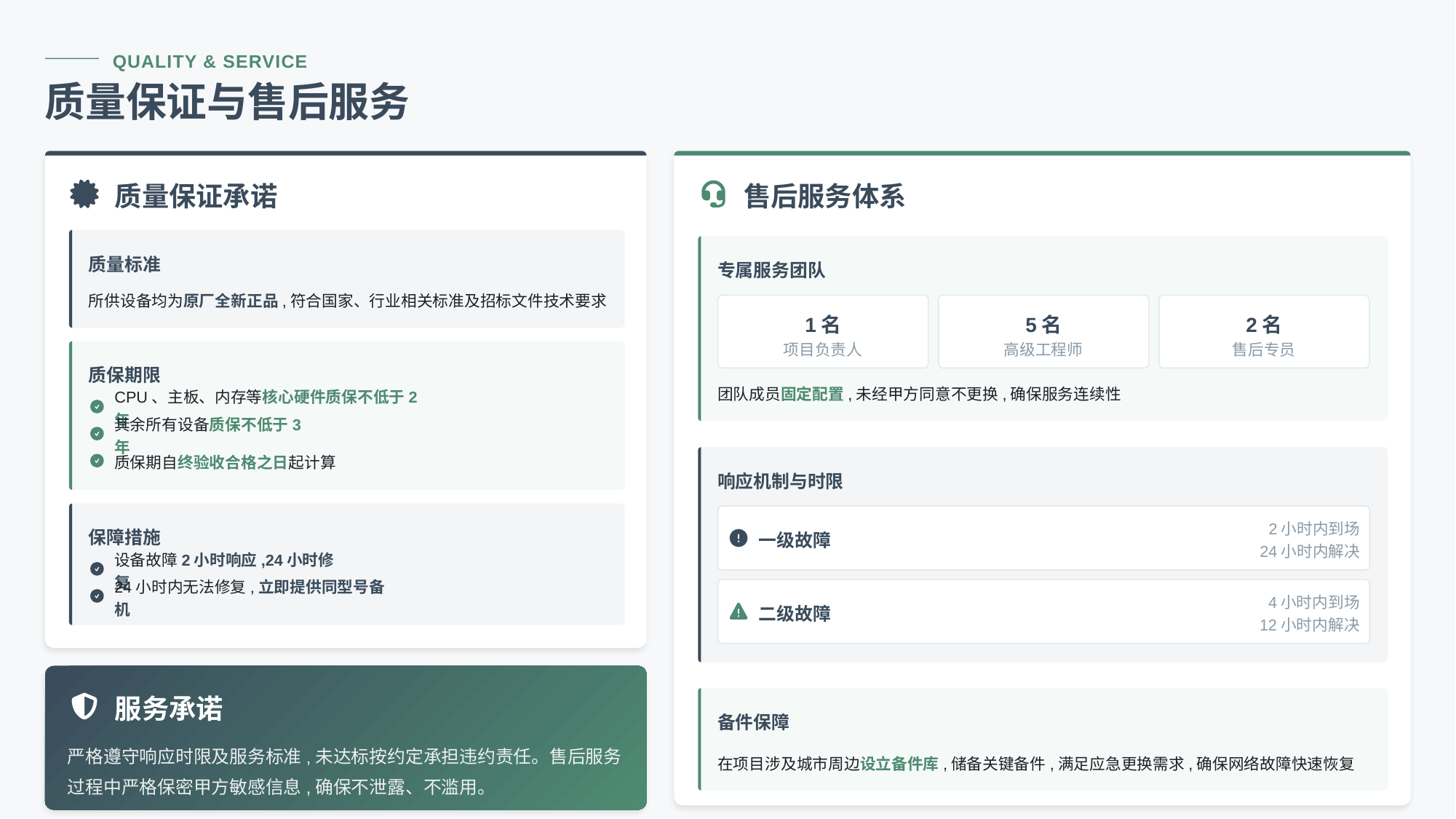

QUALITY & SERVICE

质量保证与售后服务

质量保证承诺
售后服务体系

质量标准
专属服务团队
所供设备均为原厂全新正品,符合国家、行业相关标准及招标文件技术要求

1名
5名
2名
项目负责人
高级工程师
售后专员

质保期限
团队成员固定配置,未经甲方同意不更换,确保服务连续性
CPU、主板、内存等核心硬件质保不低于2年

其余所有设备质保不低于3年

质保期自终验收合格之日起计算

响应机制与时限

2小时内到场
保障措施
一级故障

24小时内解决
设备故障2小时响应,24小时修复

24小时内无法修复,立即提供同型号备机
4小时内到场

二级故障

12小时内解决

服务承诺

备件保障
严格遵守响应时限及服务标准,未达标按约定承担违约责任。售后服务过程中严格保密甲方敏感信息,确保不泄露、不滥用。
在项目涉及城市周边设立备件库,储备关键备件,满足应急更换需求,确保网络故障快速恢复